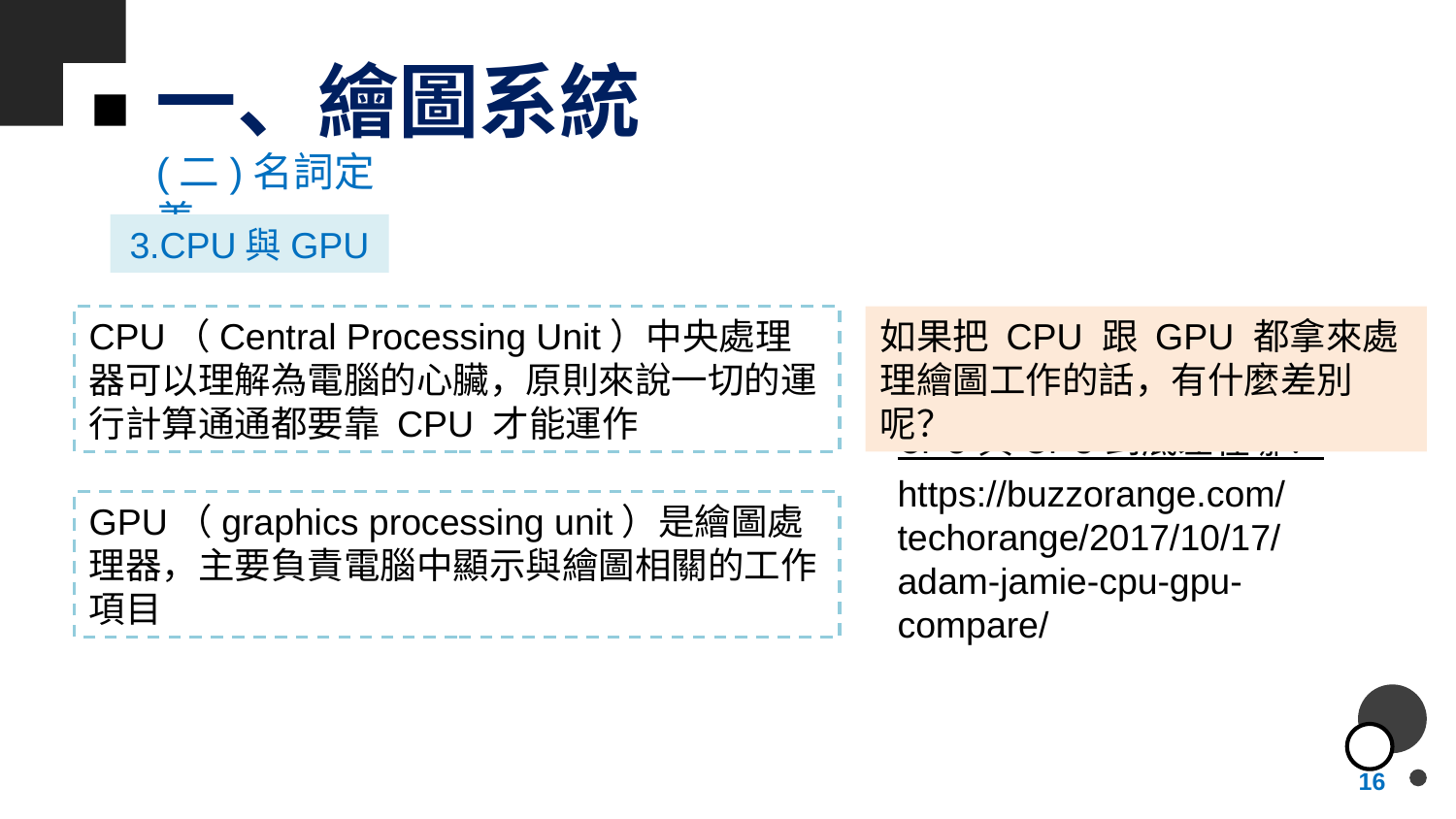

# 一、繪圖系統
(二)名詞定義
3.CPU與GPU
CPU（Central Processing Unit）中央處理器可以理解為電腦的心臟，原則來說一切的運行計算通通都要靠 CPU 才能運作
如果把 CPU 跟 GPU 都拿來處理繪圖工作的話，有什麼差別呢？
CPU 與 GPU 到底差在哪？https://buzzorange.com/techorange/2017/10/17/adam-jamie-cpu-gpu-compare/
GPU（graphics processing unit）是繪圖處理器，主要負責電腦中顯示與繪圖相關的工作項目

16